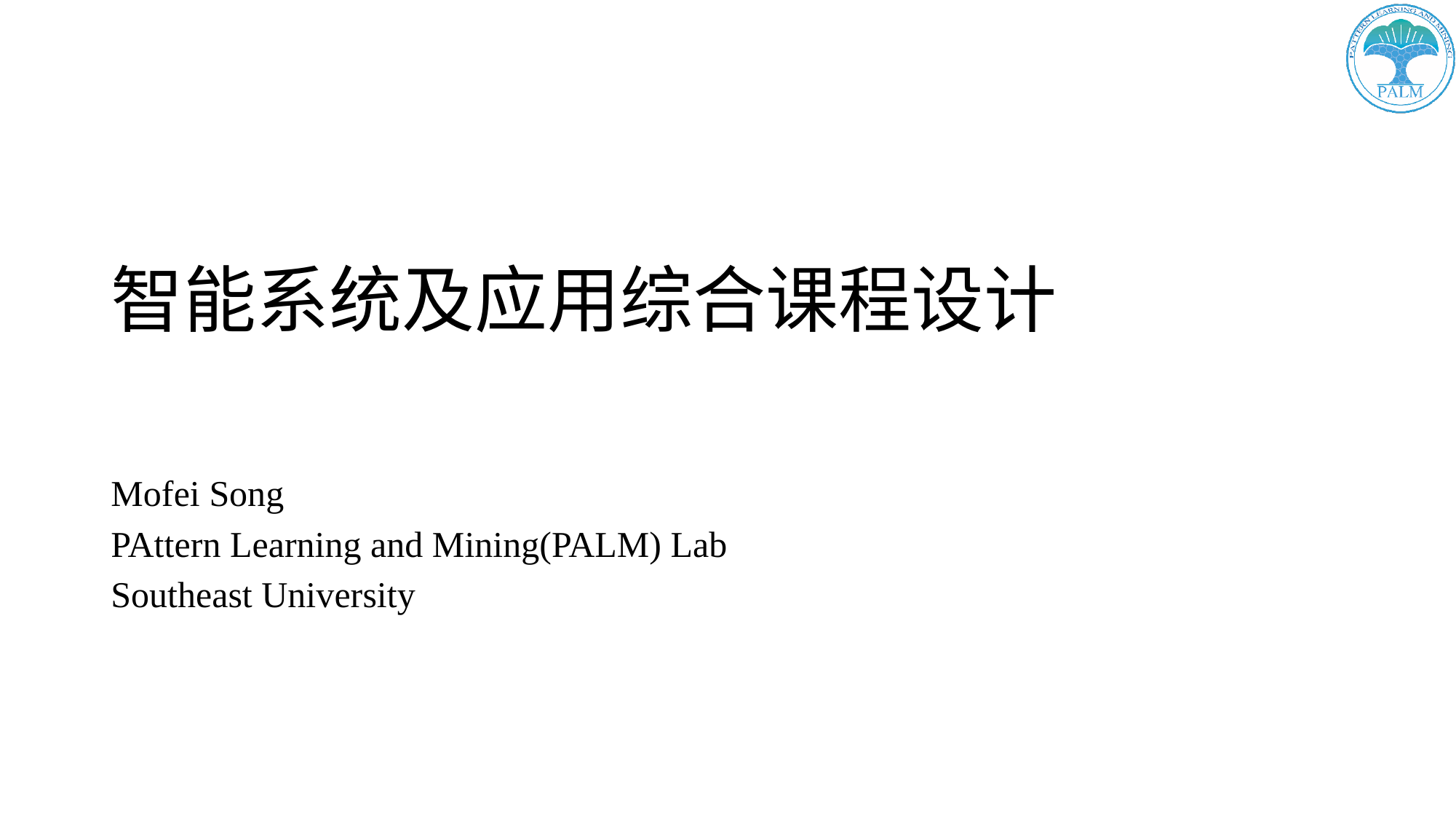

# 智能系统及应用综合课程设计
Mofei Song
PAttern Learning and Mining(PALM) Lab
Southeast University